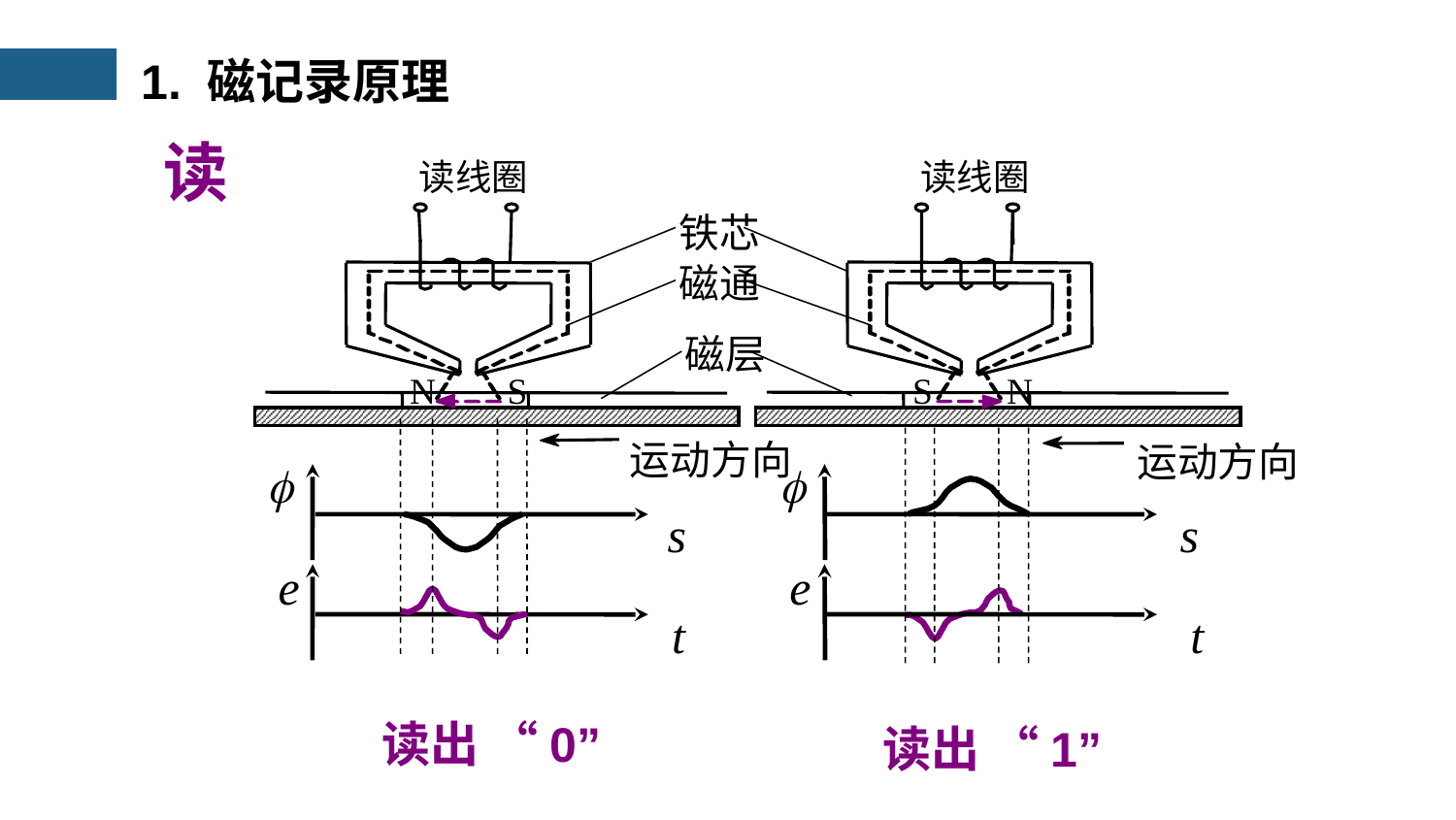

1. 磁记录原理
读
读线圈
读线圈

铁芯

磁通

磁层

N
S
S
N

运动方向

运动方向
φ
φ

s
s

e
e

t
t

读出 “0”
读出 “1”